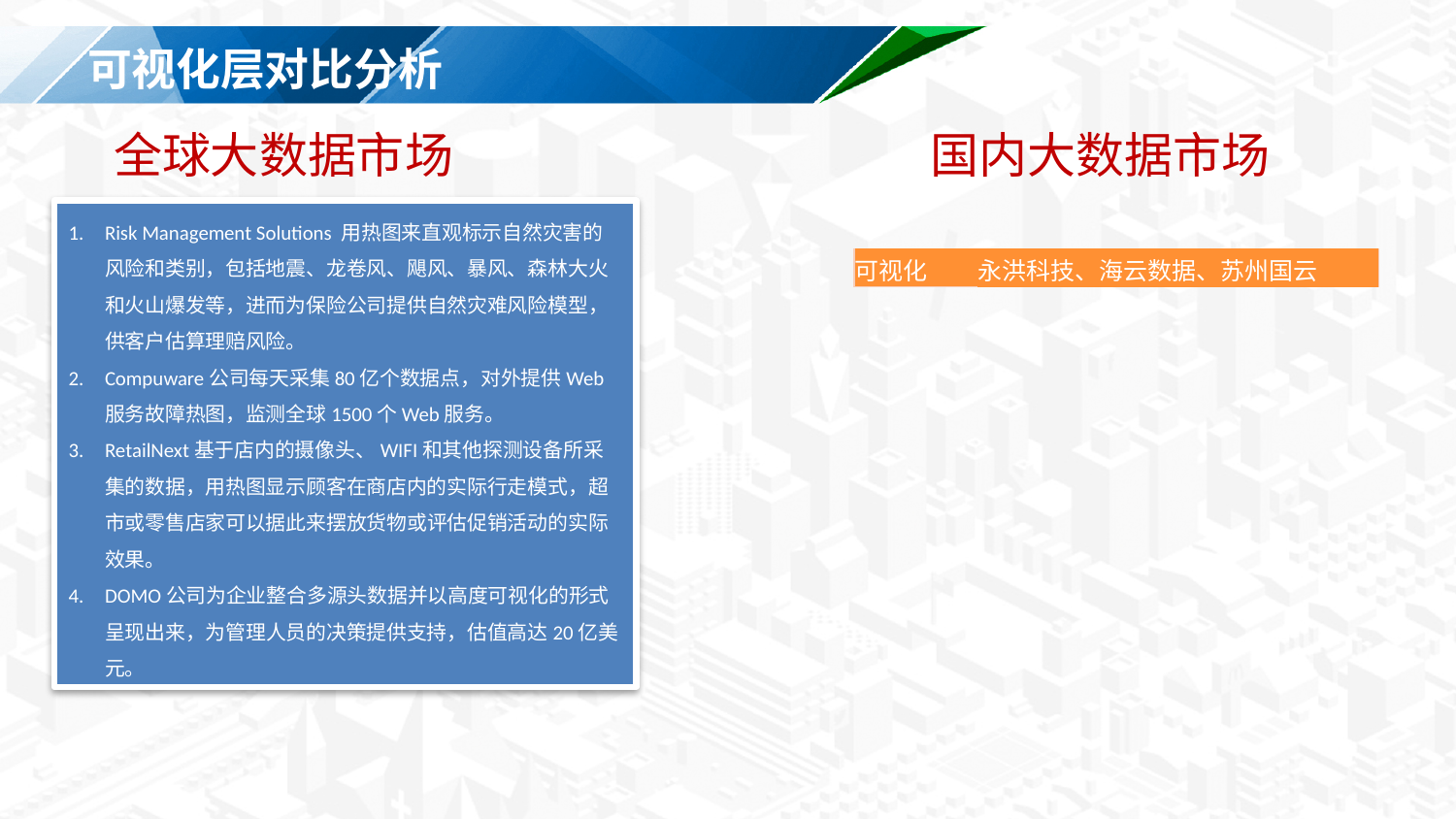

# 可视化层对比分析
国内大数据市场
全球大数据市场
Risk Management Solutions 用热图来直观标示自然灾害的风险和类别，包括地震、龙卷风、飓风、暴风、森林大火和火山爆发等，进而为保险公司提供自然灾难风险模型，供客户估算理赔风险。
Compuware公司每天采集80亿个数据点，对外提供Web服务故障热图，监测全球1500个Web服务。
RetailNext基于店内的摄像头、WIFI和其他探测设备所采集的数据，用热图显示顾客在商店内的实际行走模式，超市或零售店家可以据此来摆放货物或评估促销活动的实际效果。
DOMO公司为企业整合多源头数据并以高度可视化的形式呈现出来，为管理人员的决策提供支持，估值高达20亿美元。
| 可视化 | 永洪科技、海云数据、苏州国云 |
| --- | --- |